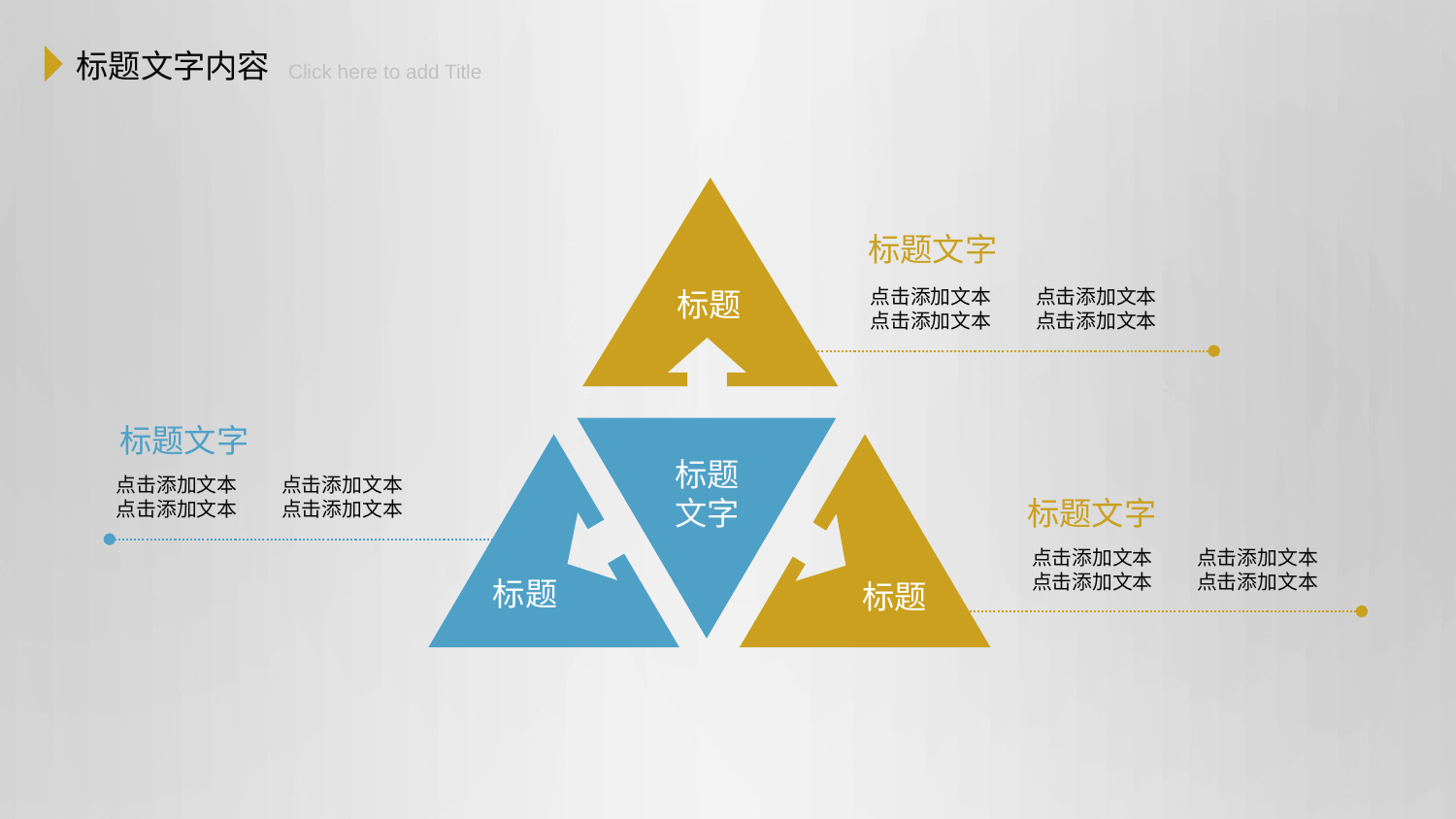

标题文字内容
  Click here to add Title

标题
标题文字
点击添加文本
点击添加文本
点击添加文本
点击添加文本
标题文字
点击添加文本
点击添加文本
点击添加文本
点击添加文本

标题
文字

标题

标题
标题文字
点击添加文本
点击添加文本
点击添加文本
点击添加文本